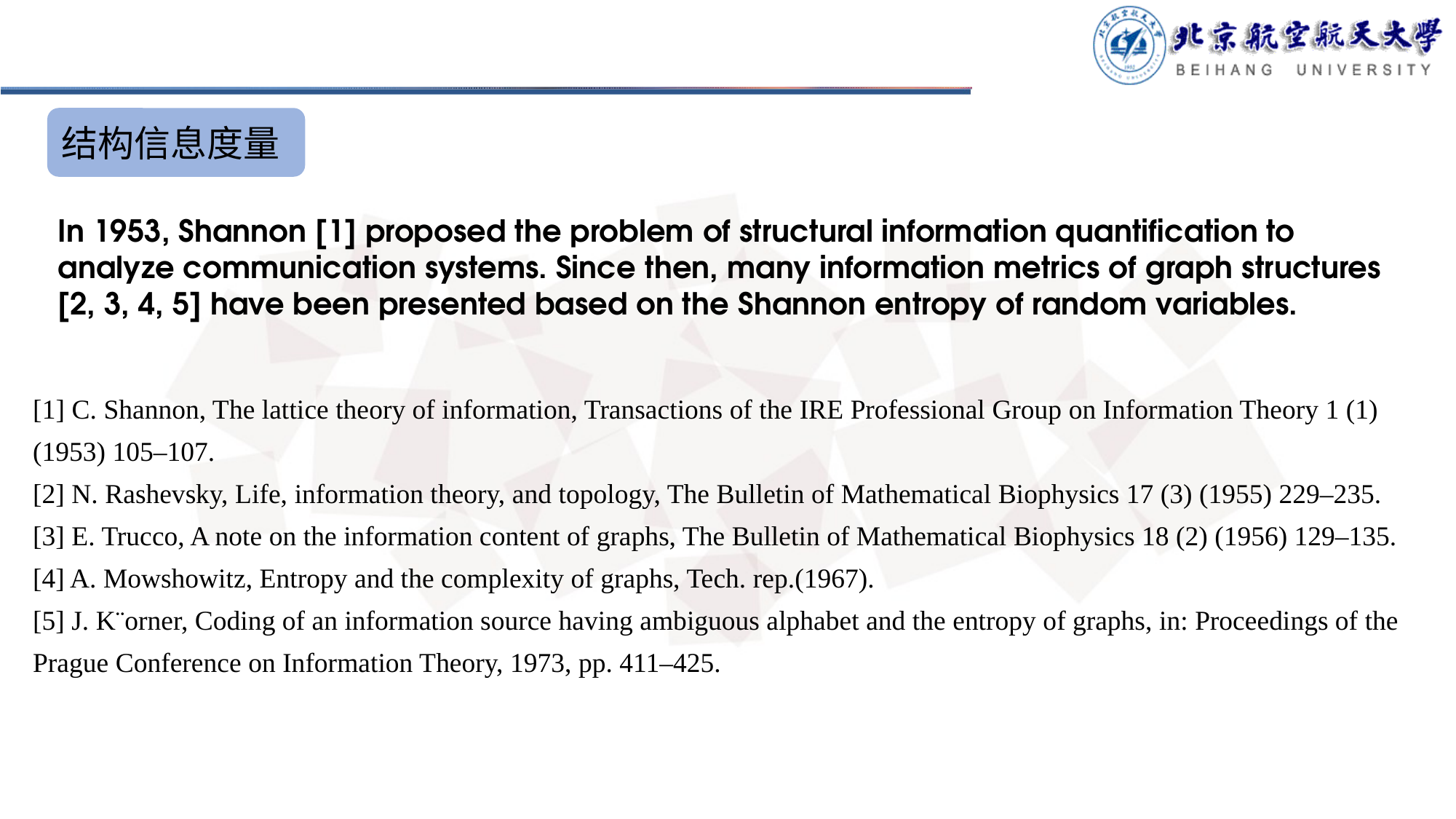

结构信息度量
In 1953, Shannon [1] proposed the problem of structural information quantification to analyze communication systems. Since then, many information metrics of graph structures [2, 3, 4, 5] have been presented based on the Shannon entropy of random variables.
[1] C. Shannon, The lattice theory of information, Transactions of the IRE Professional Group on Information Theory 1 (1) (1953) 105–107.
[2] N. Rashevsky, Life, information theory, and topology, The Bulletin of Mathematical Biophysics 17 (3) (1955) 229–235.
[3] E. Trucco, A note on the information content of graphs, The Bulletin of Mathematical Biophysics 18 (2) (1956) 129–135.
[4] A. Mowshowitz, Entropy and the complexity of graphs, Tech. rep.(1967).
[5] J. K¨orner, Coding of an information source having ambiguous alphabet and the entropy of graphs, in: Proceedings of the Prague Conference on Information Theory, 1973, pp. 411–425.